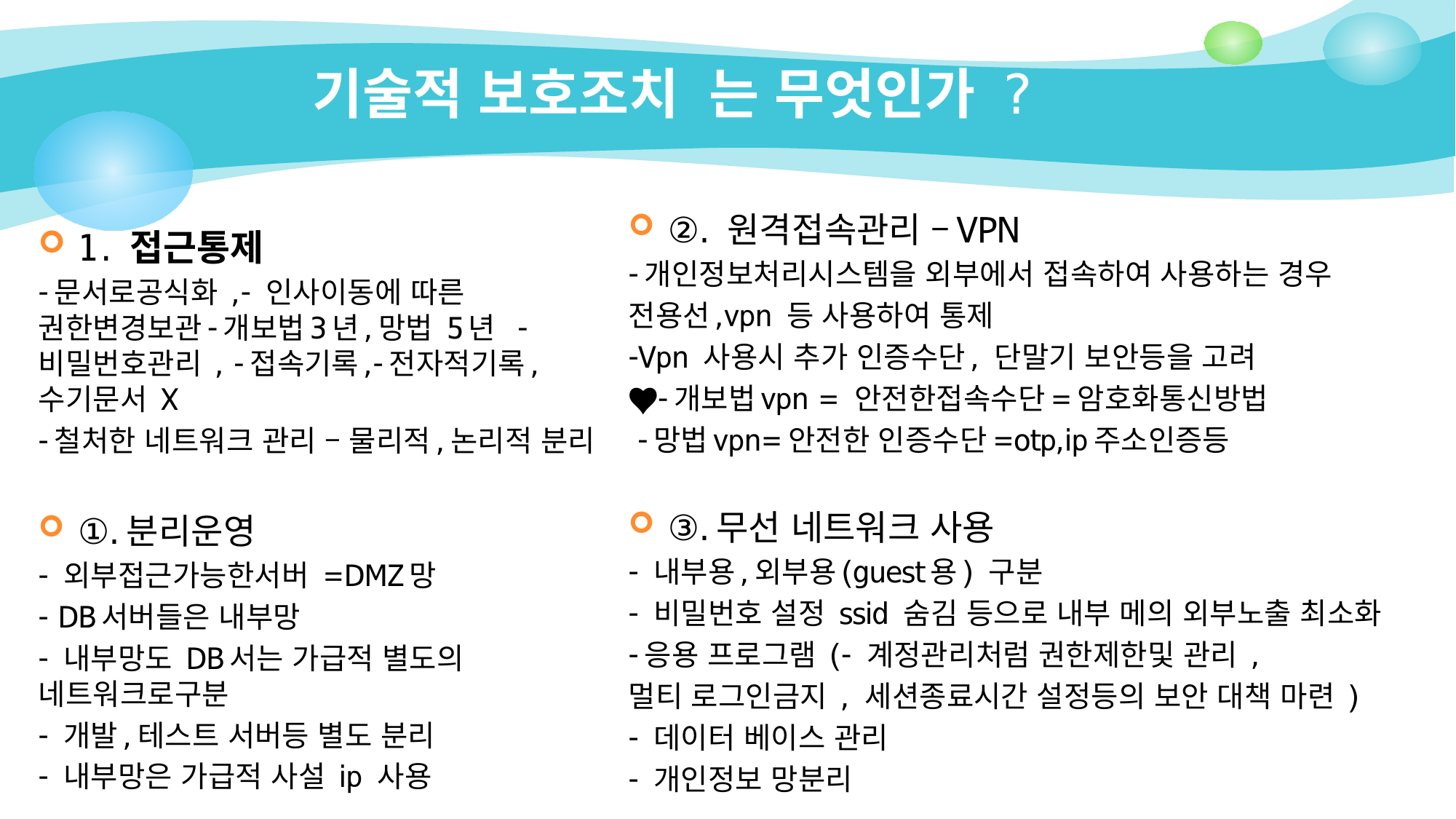

# 기술적 보호조치  는 무엇인가 ?
②. 원격접속관리 –VPN
-개인정보처리시스템을 외부에서 접속하여 사용하는 경우
전용선,vpn 등 사용하여 통제
-Vpn 사용시 추가 인증수단, 단말기 보안등을 고려
♥-개보법vpn = 안전한접속수단=암호화통신방법
 -망법vpn=안전한 인증수단=otp,ip주소인증등

③.무선 네트워크 사용
- 내부용,외부용(guest용) 구분
- 비밀번호 설정 ssid 숨김 등으로 내부 메의 외부노출 최소화
-응용 프로그램 (- 계정관리처럼 권한제한및 관리 ,
멀티 로그인금지 , 세션종료시간 설정등의 보안 대책 마련 )
- 데이터 베이스 관리
- 개인정보 망분리

1. 접근통제
-문서로공식화 ,- 인사이동에 따른 권한변경보관-개보법3년,망법 5년  -비밀번호관리 , -접속기록,-전자적기록, 수기문서 X
-철처한 네트워크 관리 – 물리적,논리적 분리

①.분리운영
- 외부접근가능한서버 =DMZ망
- DB서버들은 내부망
- 내부망도 DB서는 가급적 별도의 네트워크로구분
- 개발,테스트 서버등 별도 분리
- 내부망은 가급적 사설 ip 사용